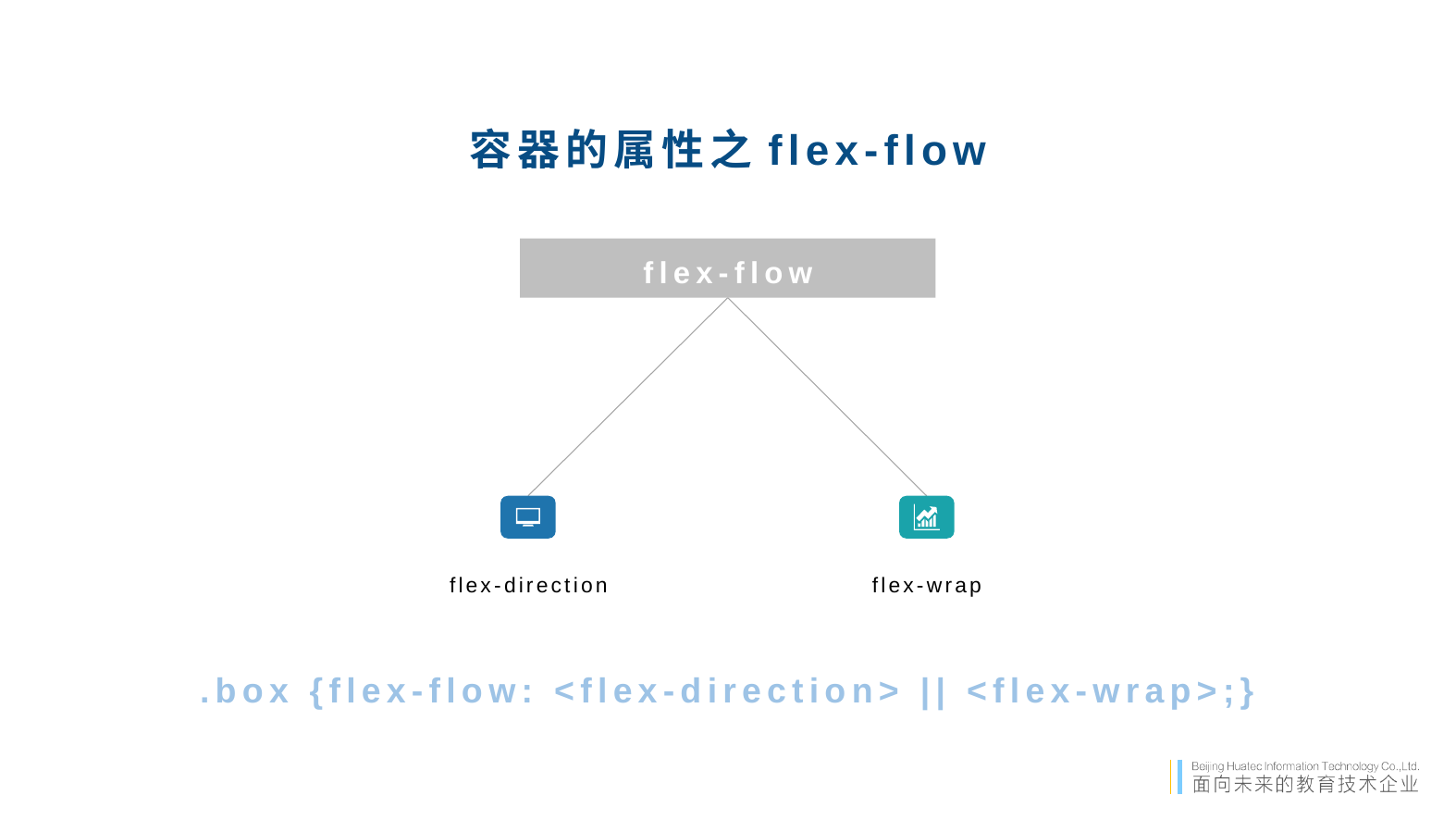

容器的属性之flex-flow
flex-flow

flex-direction
flex-wrap
.box {flex-flow: <flex-direction> || <flex-wrap>;}